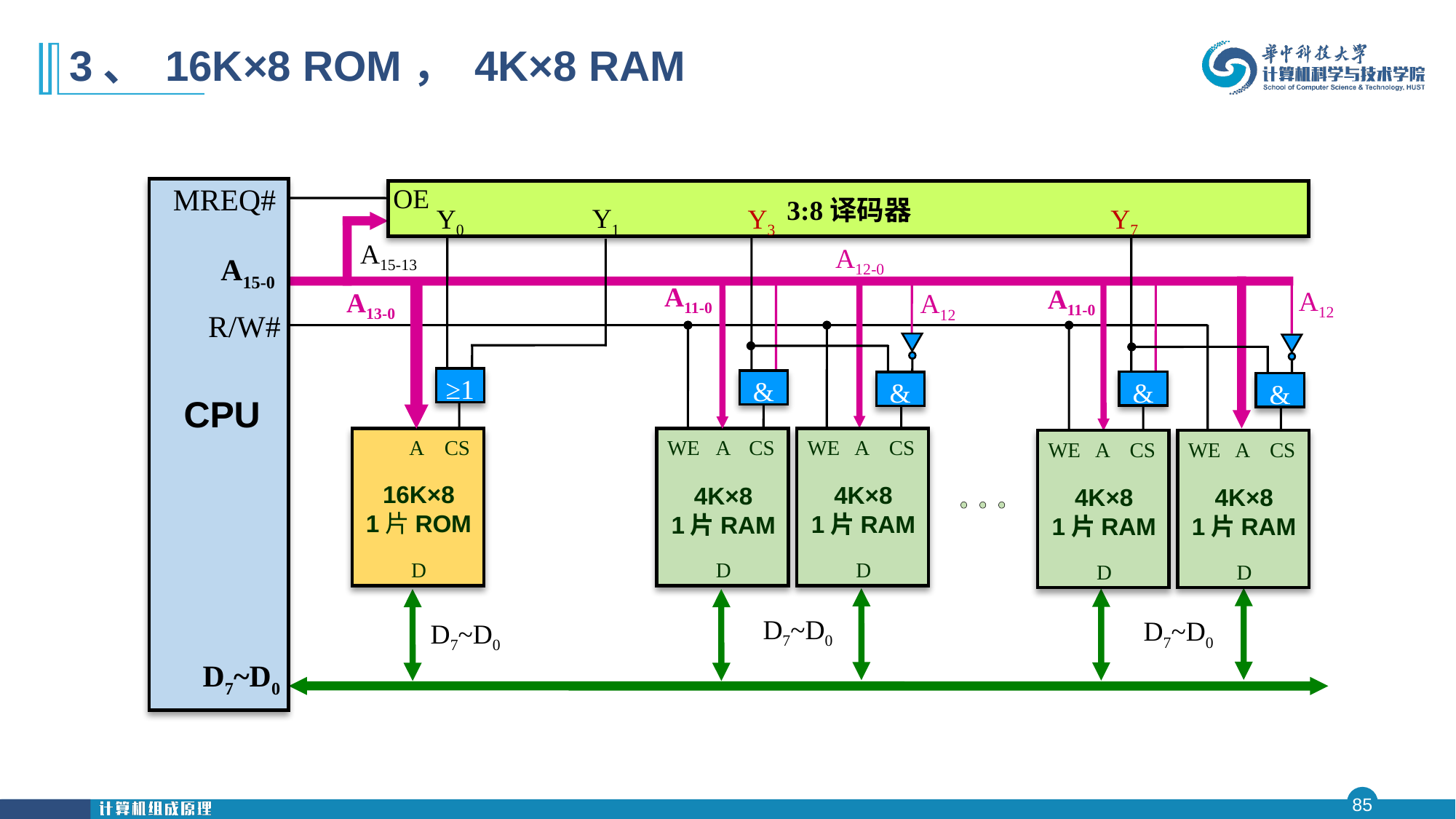

# 3、 16K×8 ROM， 4K×8 RAM

MREQ#
A15-0
R/W#
CPU
D7~D0
OE

3:8译码器
Y1
Y3
Y7
Y0

A15-13

&

≥1

&

A12-0

A11-0
A11-0

A12

A13-0
A12

&

&

WE
A
CS

4K×8
1片RAM
D

 A
CS

16K×8
1片ROM
D
WE
A
CS

4K×8
1片RAM
D
WE
A
CS

4K×8
1片RAM
D
WE
A
CS

4K×8
1片RAM
D

D7~D0
D7~D0
D7~D0